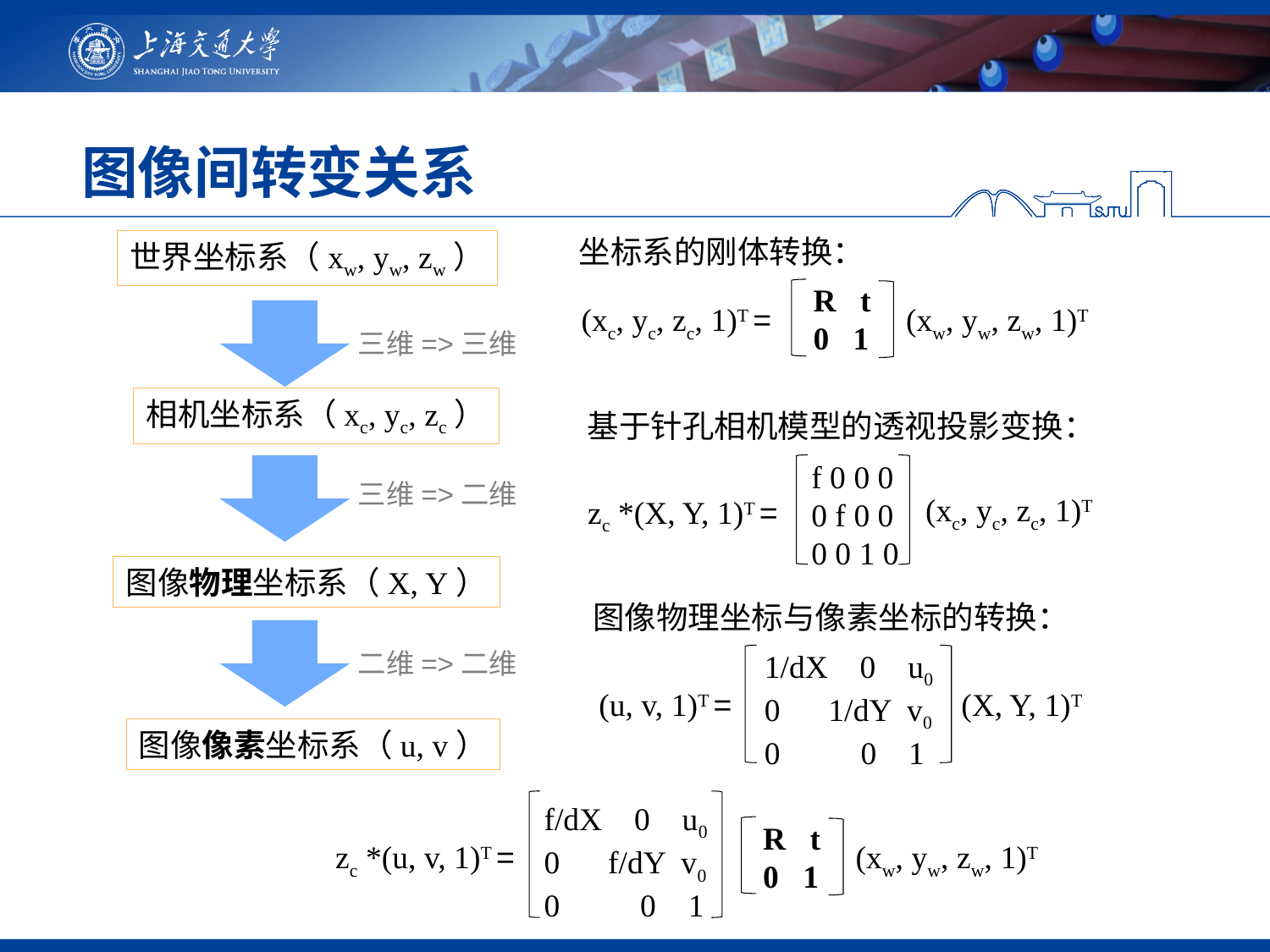

# 图像间转变关系
坐标系的刚体转换：
世界坐标系（xw, yw, zw）
R   t
0   1

(xc, yc, zc, 1)T =
(xw, yw, zw, 1)T

三维=>三维
相机坐标系（xc, yc, zc）
基于针孔相机模型的透视投影变换：

f 0 0 0
0 f 0 0
0 0 1 0

(xc, yc, zc, 1)T
zc *(X, Y, 1)T =
三维=>二维
图像物理坐标系（X, Y）
图像物理坐标与像素坐标的转换：

二维=>二维
1/dX    0    u0
0      1/dY  v0
0          0    1

(X, Y, 1)T
(u, v, 1)T =
图像像素坐标系（u, v）

f/dX    0    u0
0      f/dY  v0
0          0    1
R   t
0   1

(xw, yw, zw, 1)T
zc *(u, v, 1)T =